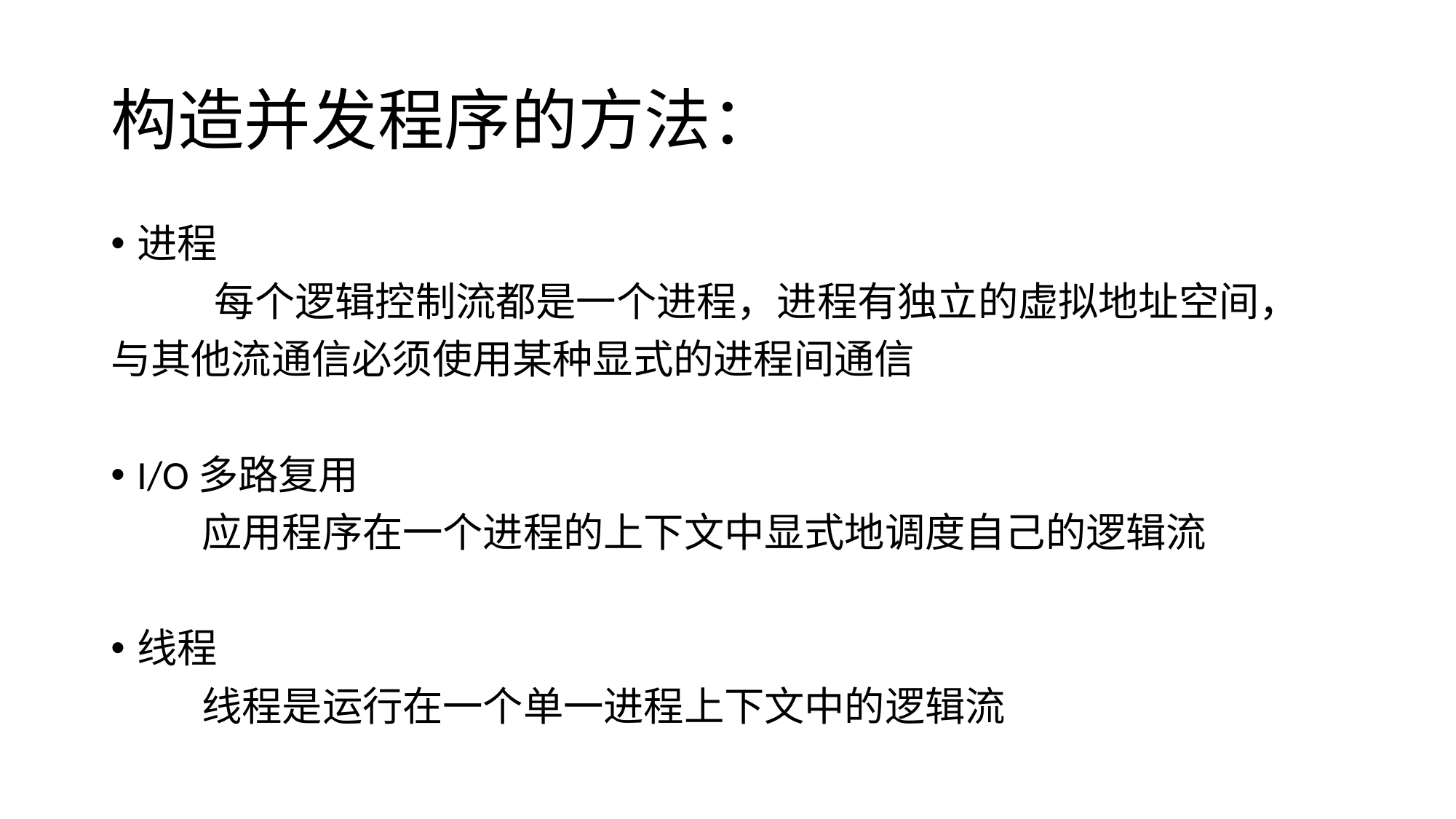

# 构造并发程序的方法：
进程
	每个逻辑控制流都是一个进程，进程有独立的虚拟地址空间，
与其他流通信必须使用某种显式的进程间通信

I/O多路复用
         应用程序在一个进程的上下文中显式地调度自己的逻辑流

线程
         线程是运行在一个单一进程上下文中的逻辑流